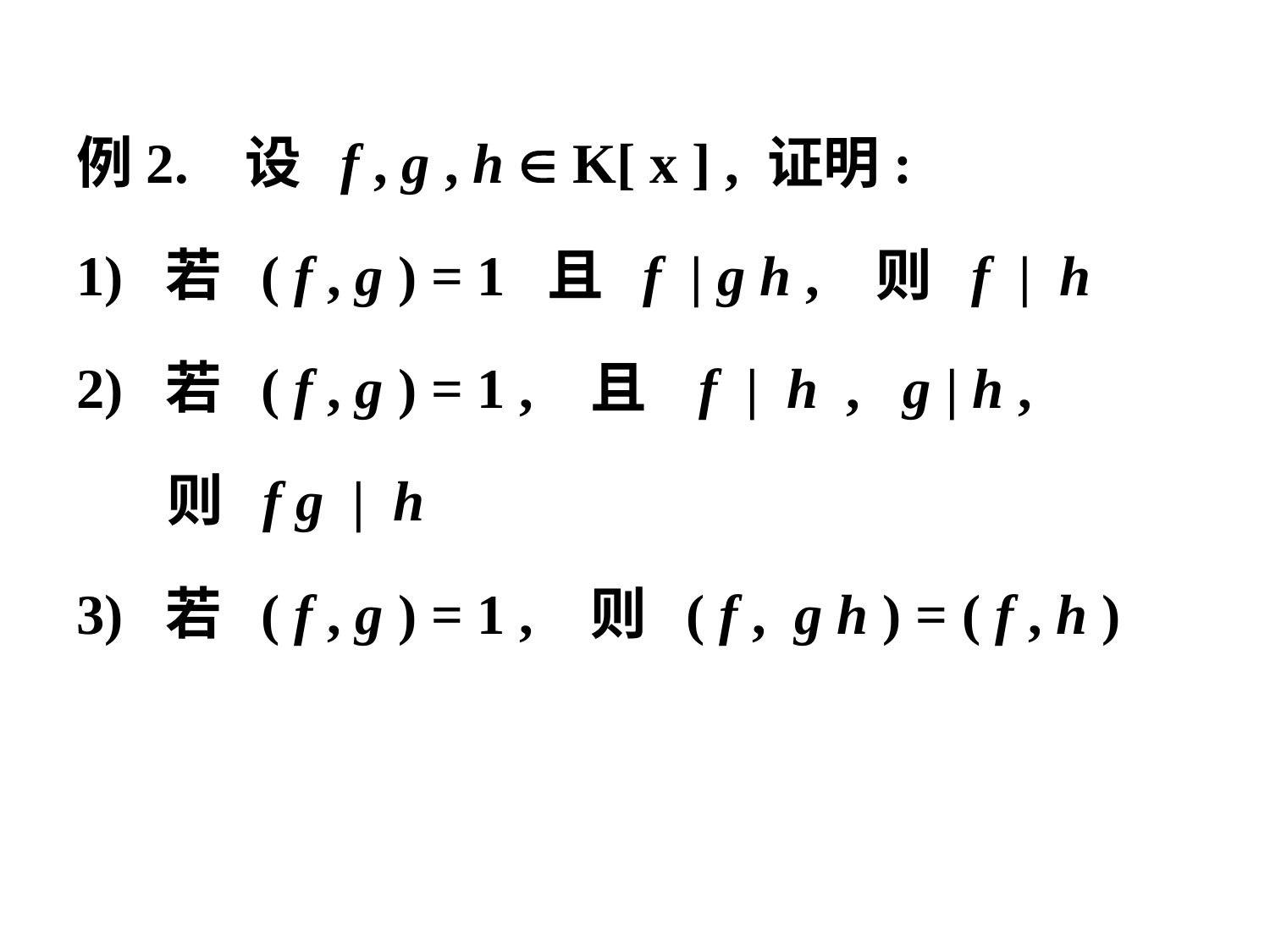

例2.   设  f , g , h ∈ K[ x ] , 证明:
1)  若  ( f , g ) = 1  且  f  | g h ,   则  f  |  h
2)  若  ( f , g ) = 1 ,   且   f  |  h  ,   g | h ,
      则  f g  |  h
3)  若  ( f , g ) = 1 ,   则  ( f ,  g h ) = ( f , h )